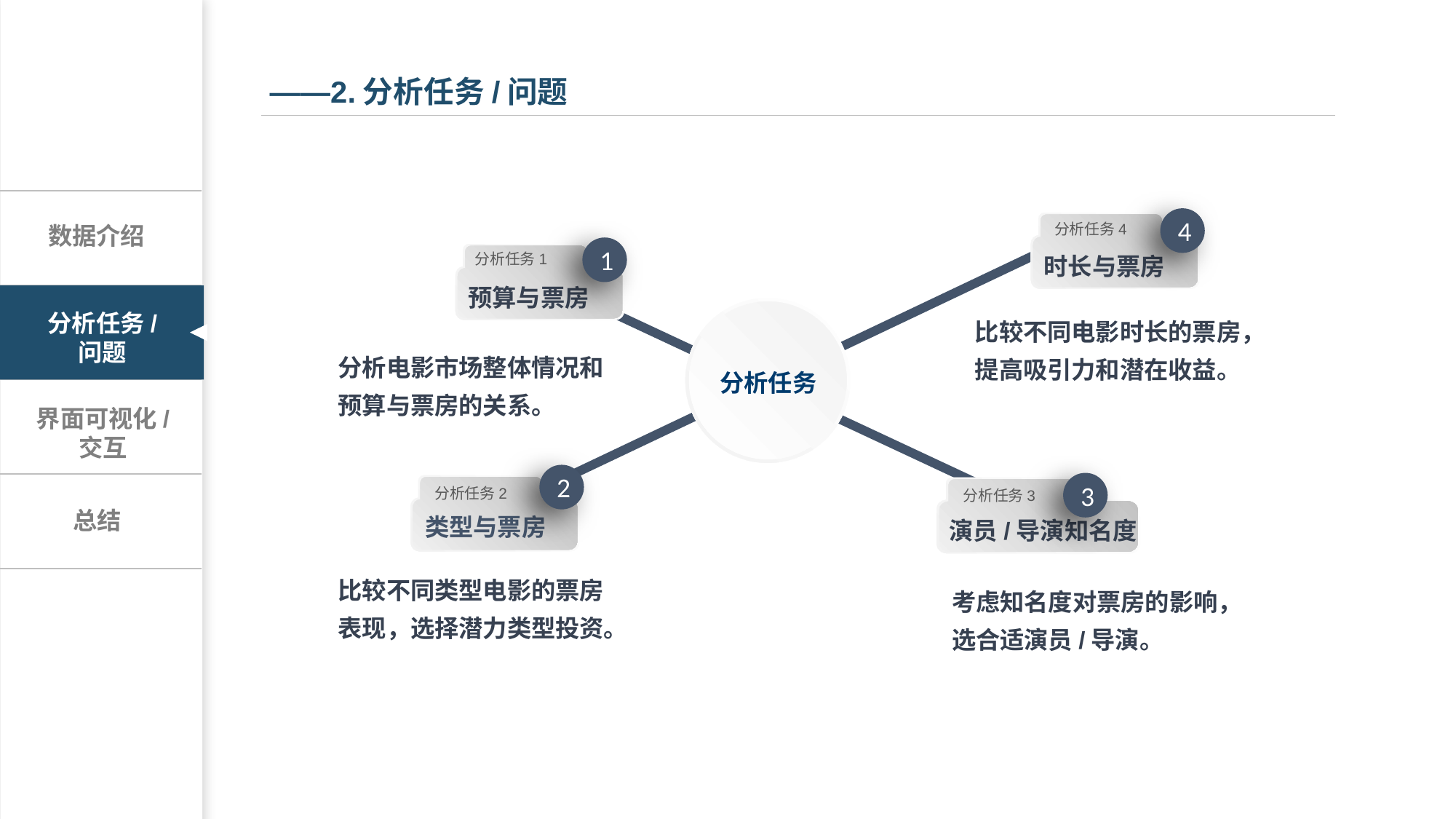

——2.分析任务/问题
|  |
| --- |
|  |
|  |
|  |
4

分析任务4
数据介绍
1
分析任务1

时长与票房
预算与票房

分析任务
分析任务/
问题
比较不同电影时长的票房，提高吸引力和潜在收益。
分析电影市场整体情况和预算与票房的关系。
界面可视化/
交互
2
3

分析任务2
分析任务3
总结
类型与票房
演员/导演知名度
比较不同类型电影的票房表现，选择潜力类型投资。
考虑知名度对票房的影响，选合适演员/导演。